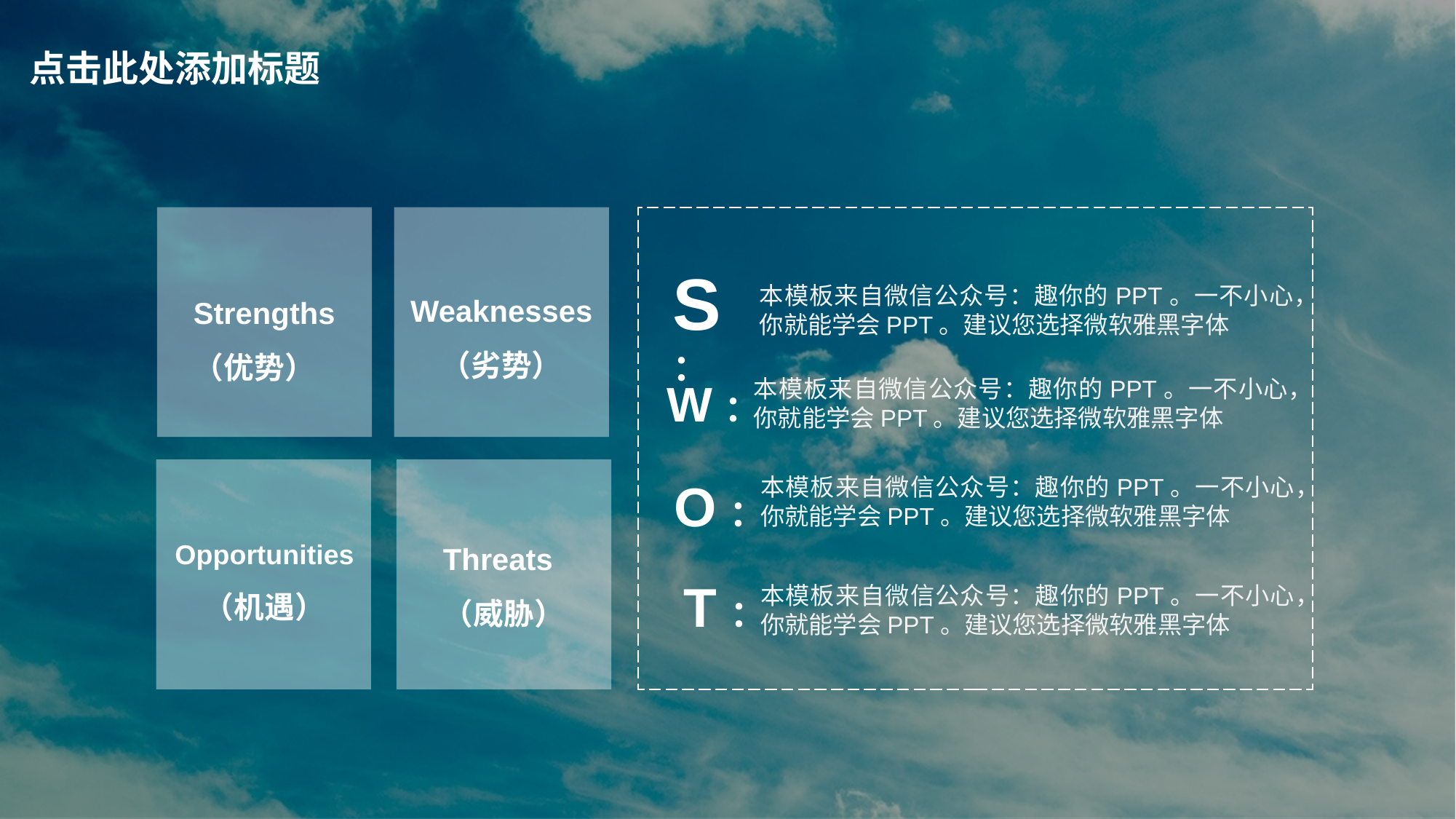

点击此处添加标题

S：
Weaknesses
（劣势）
Strengths
（优势）
本模板来自微信公众号：趣你的PPT。一不小心，你就能学会PPT。建议您选择微软雅黑字体
W：
本模板来自微信公众号：趣你的PPT。一不小心，你就能学会PPT。建议您选择微软雅黑字体

O：
本模板来自微信公众号：趣你的PPT。一不小心，你就能学会PPT。建议您选择微软雅黑字体
Opportunities
（机遇）
Threats
（威胁）
T：
本模板来自微信公众号：趣你的PPT。一不小心，你就能学会PPT。建议您选择微软雅黑字体